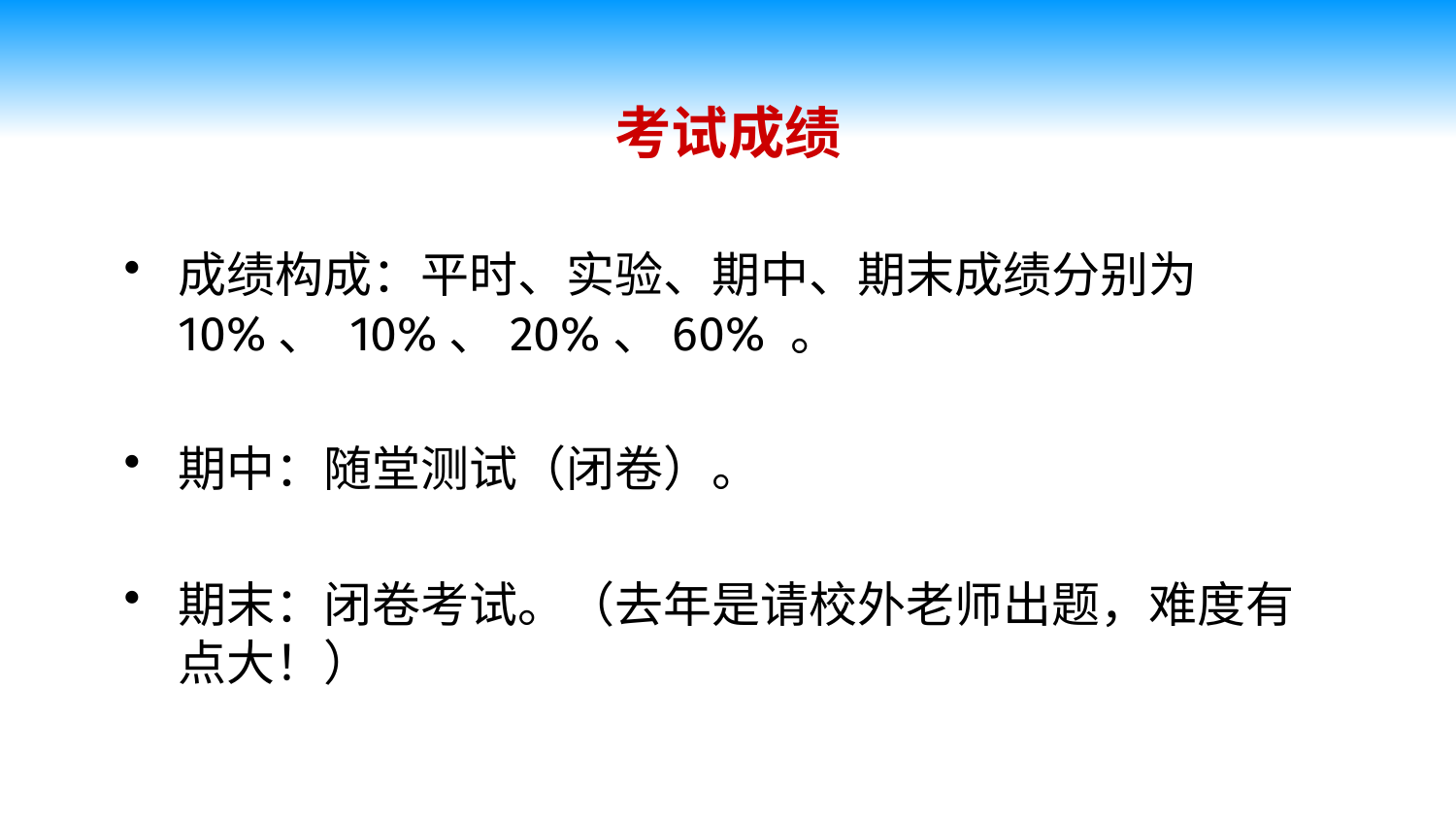

# 考试成绩
成绩构成：平时、实验、期中、期末成绩分别为10%、 10%、20%、60% 。

期中：随堂测试（闭卷）。

期末：闭卷考试。（去年是请校外老师出题，难度有点大！）